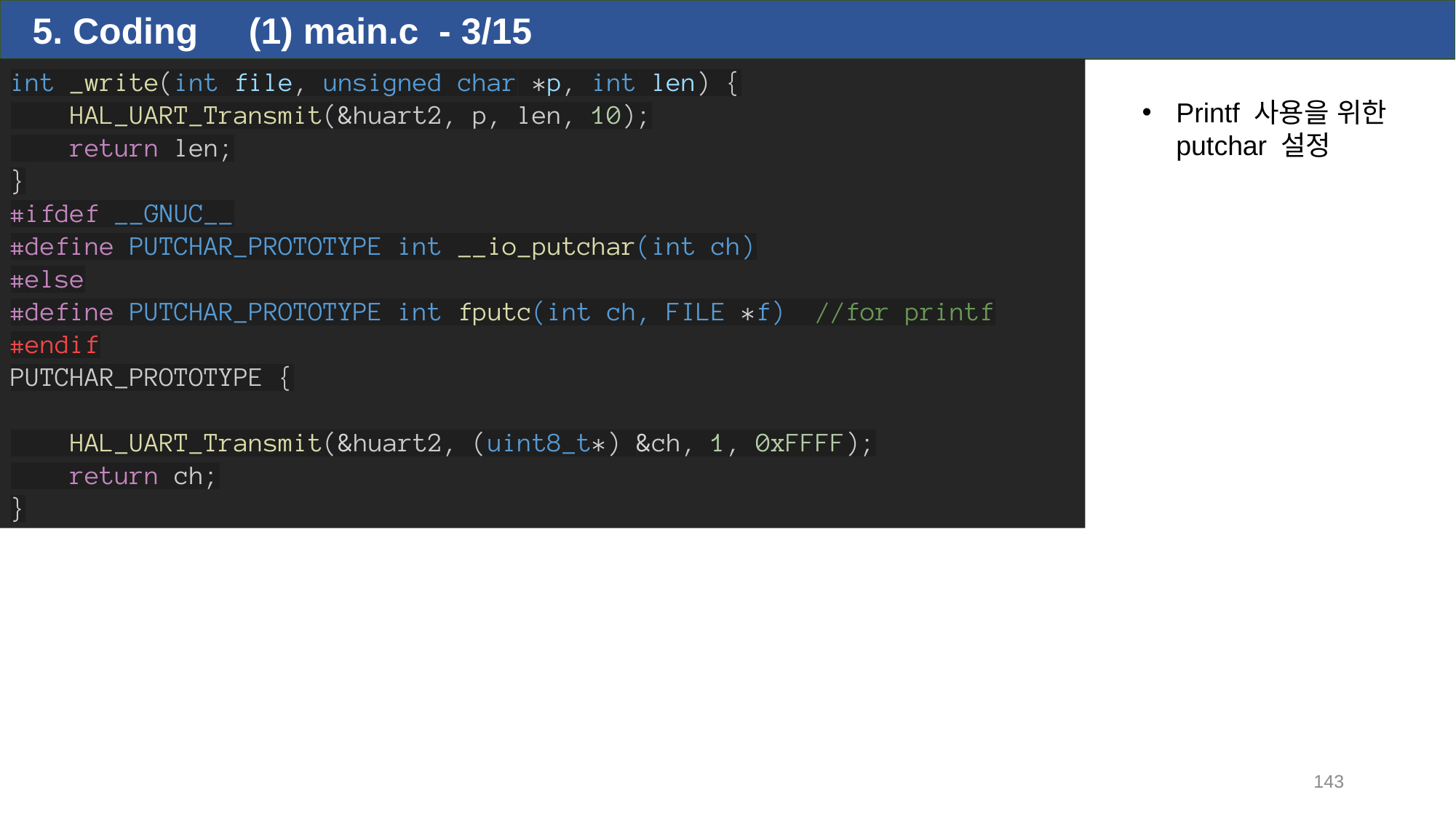

5. Coding     (1) main.c  - 3/15
int _write(int file, unsigned char *p, int len) {
    HAL_UART_Transmit(&huart2, p, len, 10);
    return len;
}
#ifdef __GNUC__
#define PUTCHAR_PROTOTYPE int __io_putchar(int ch)
#else
#define PUTCHAR_PROTOTYPE int fputc(int ch, FILE *f)  //for printf
#endif
PUTCHAR_PROTOTYPE {
    HAL_UART_Transmit(&huart2, (uint8_t*) &ch, 1, 0xFFFF);
    return ch;
}
Printf 사용을 위한
putchar 설정
143